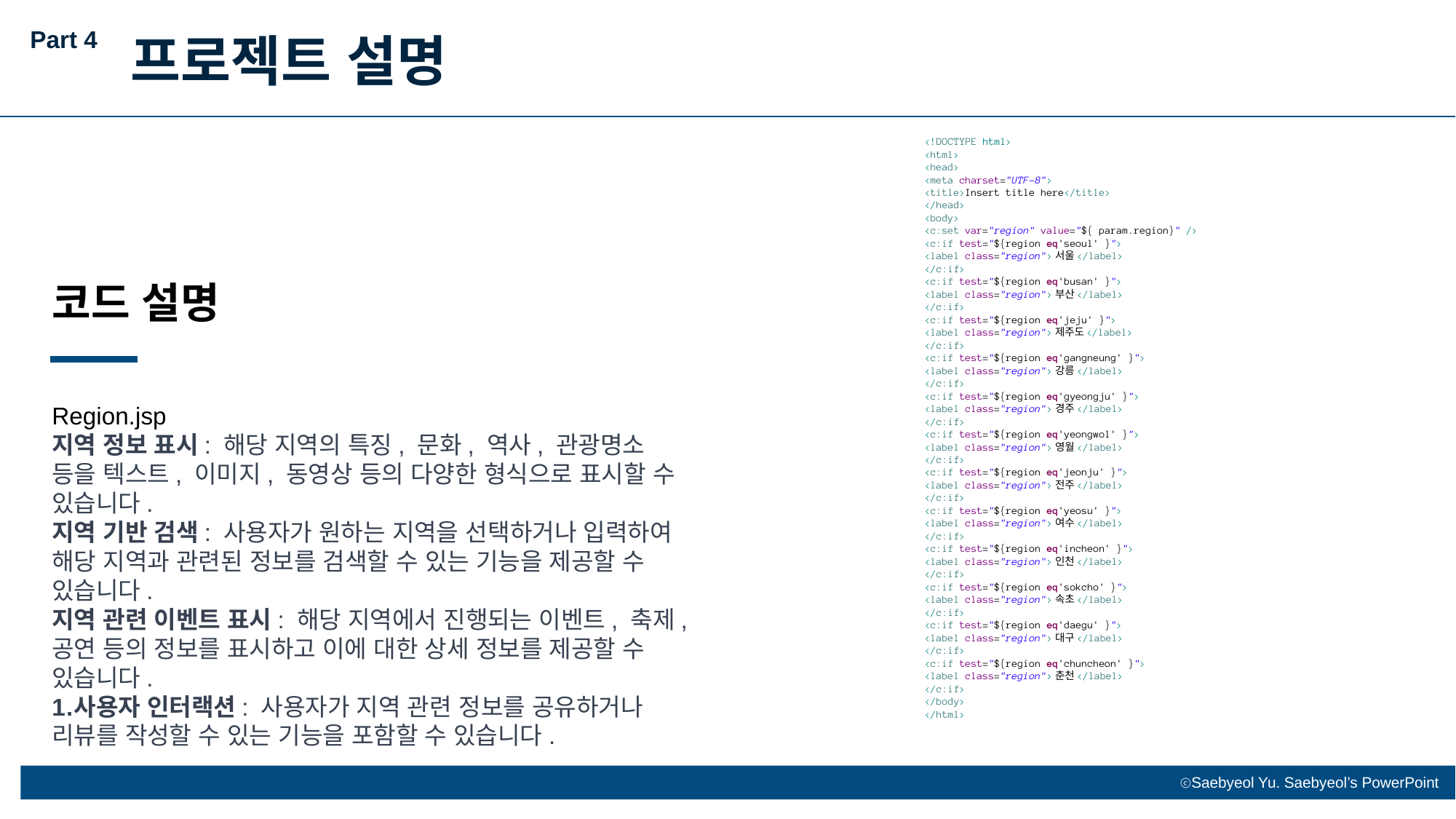

Part 4
프로젝트 설명
<!DOCTYPE html>
<html>
<head>
<meta charset="UTF-8">
<title>Insert title here</title>
</head>
<body>
<c:set var="region" value="${ param.region}" />
<c:if test="${region eq'seoul' }">
<label class="region">서울</label>
</c:if>
<c:if test="${region eq'busan' }">
<label class="region">부산</label>
</c:if>
<c:if test="${region eq'jeju' }">
<label class="region">제주도</label>
</c:if>
<c:if test="${region eq'gangneung' }">
<label class="region">강릉</label>
</c:if>
<c:if test="${region eq'gyeongju' }">
<label class="region">경주</label>
</c:if>
<c:if test="${region eq'yeongwol' }">
<label class="region">영월</label>
</c:if>
<c:if test="${region eq'jeonju' }">
<label class="region">전주</label>
</c:if>
<c:if test="${region eq'yeosu' }">
<label class="region">여수</label>
</c:if>
<c:if test="${region eq'incheon' }">
<label class="region">인천</label>
</c:if>
<c:if test="${region eq'sokcho' }">
<label class="region">속초</label>
</c:if>
<c:if test="${region eq'daegu' }">
<label class="region">대구</label>
</c:if>
<c:if test="${region eq'chuncheon' }">
<label class="region">춘천</label>
</c:if>
</body>
</html>

코드 설명
Region.jsp
지역 정보 표시: 해당 지역의 특징, 문화, 역사, 관광명소 등을 텍스트, 이미지, 동영상 등의 다양한 형식으로 표시할 수 있습니다.
지역 기반 검색: 사용자가 원하는 지역을 선택하거나 입력하여 해당 지역과 관련된 정보를 검색할 수 있는 기능을 제공할 수 있습니다.
지역 관련 이벤트 표시: 해당 지역에서 진행되는 이벤트, 축제, 공연 등의 정보를 표시하고 이에 대한 상세 정보를 제공할 수 있습니다.
사용자 인터랙션: 사용자가 지역 관련 정보를 공유하거나 리뷰를 작성할 수 있는 기능을 포함할 수 있습니다.